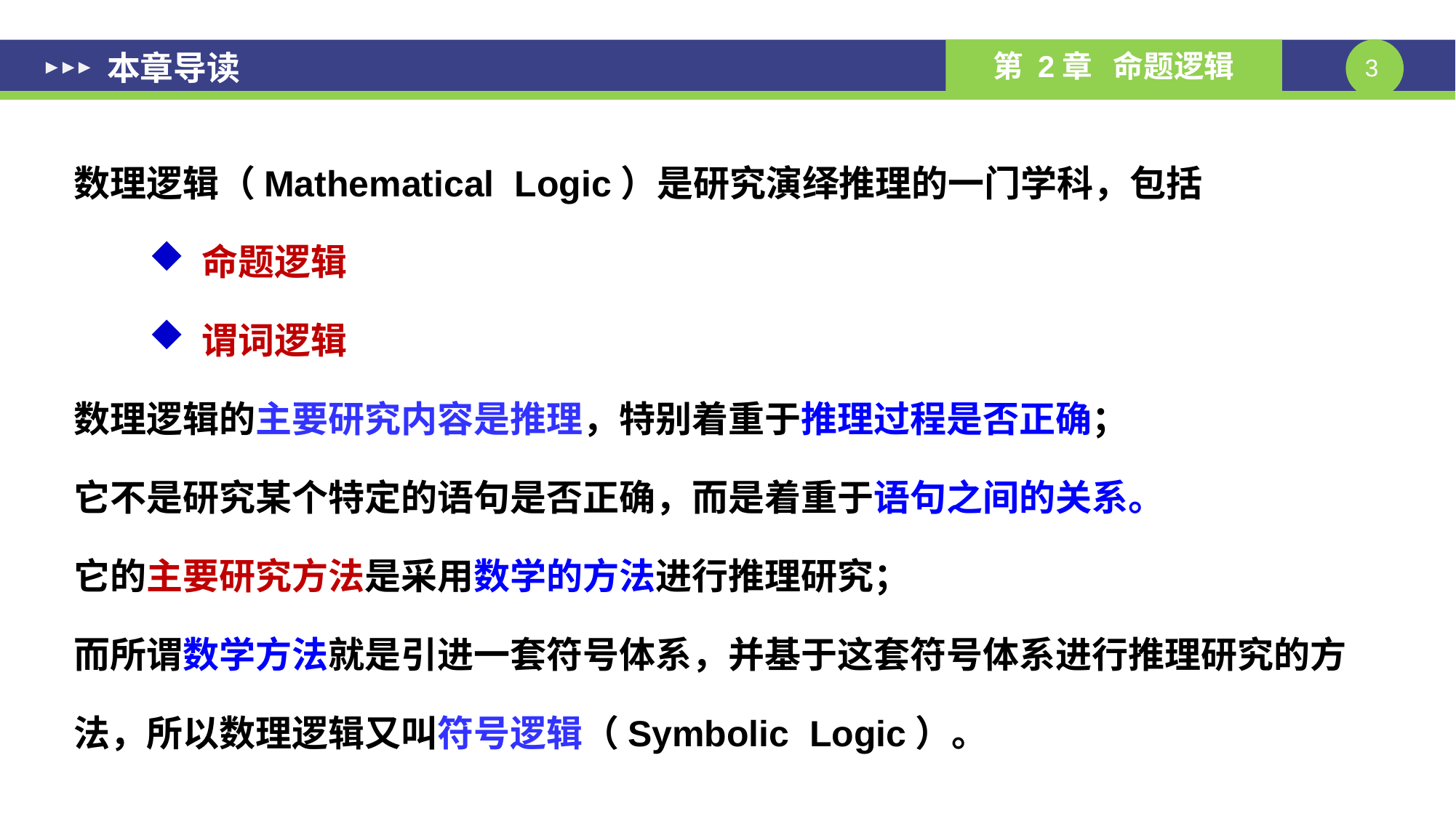

本章导读
数理逻辑（Mathematical  Logic）是研究演绎推理的一门学科，包括
 命题逻辑
 谓词逻辑
数理逻辑的主要研究内容是推理，特别着重于推理过程是否正确；
它不是研究某个特定的语句是否正确，而是着重于语句之间的关系。
它的主要研究方法是采用数学的方法进行推理研究；
而所谓数学方法就是引进一套符号体系，并基于这套符号体系进行推理研究的方法，所以数理逻辑又叫符号逻辑（Symbolic  Logic）。